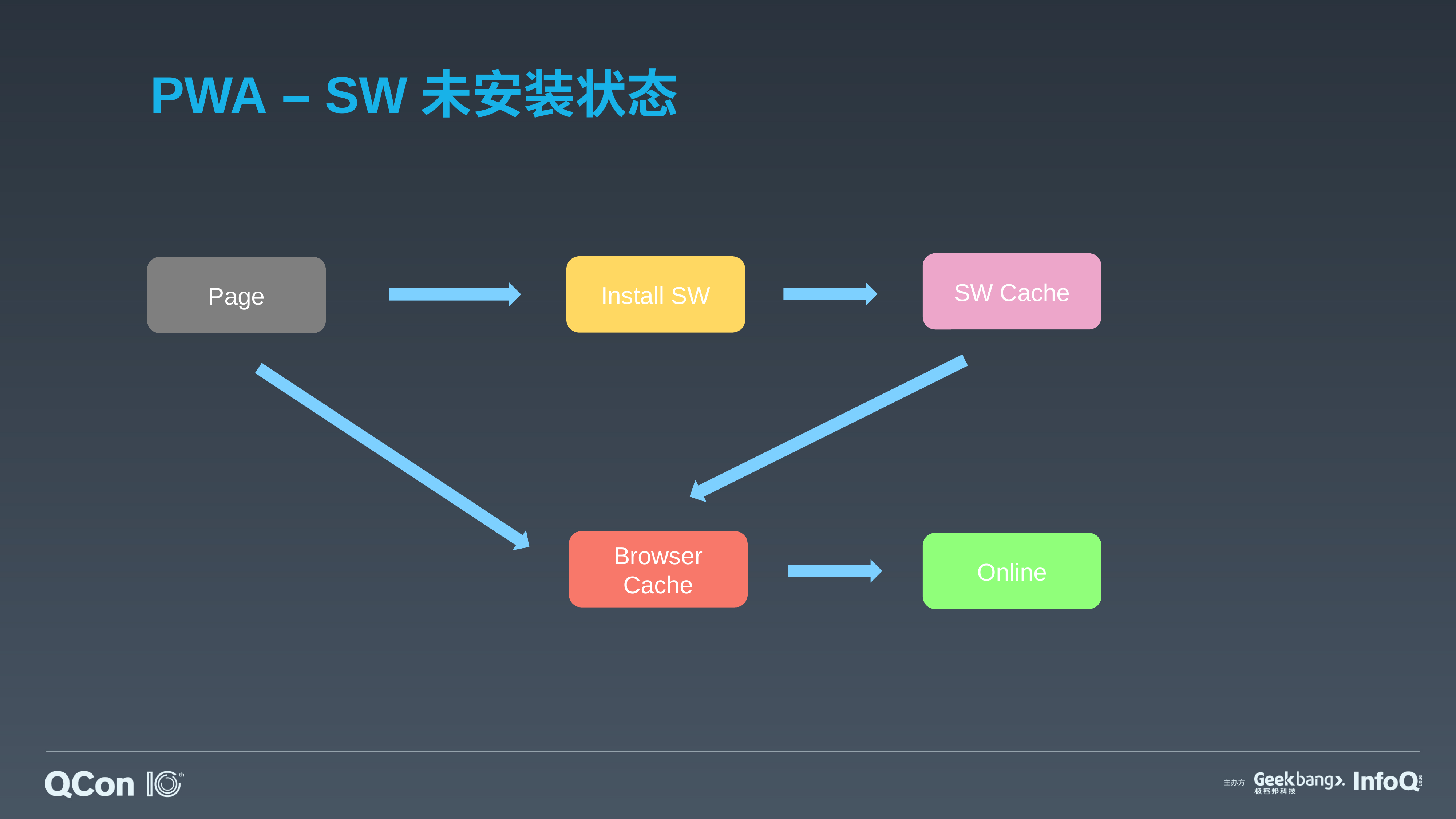

# PWA – SW未安装状态
SW Cache
Install SW
Page

Browser Cache
Online